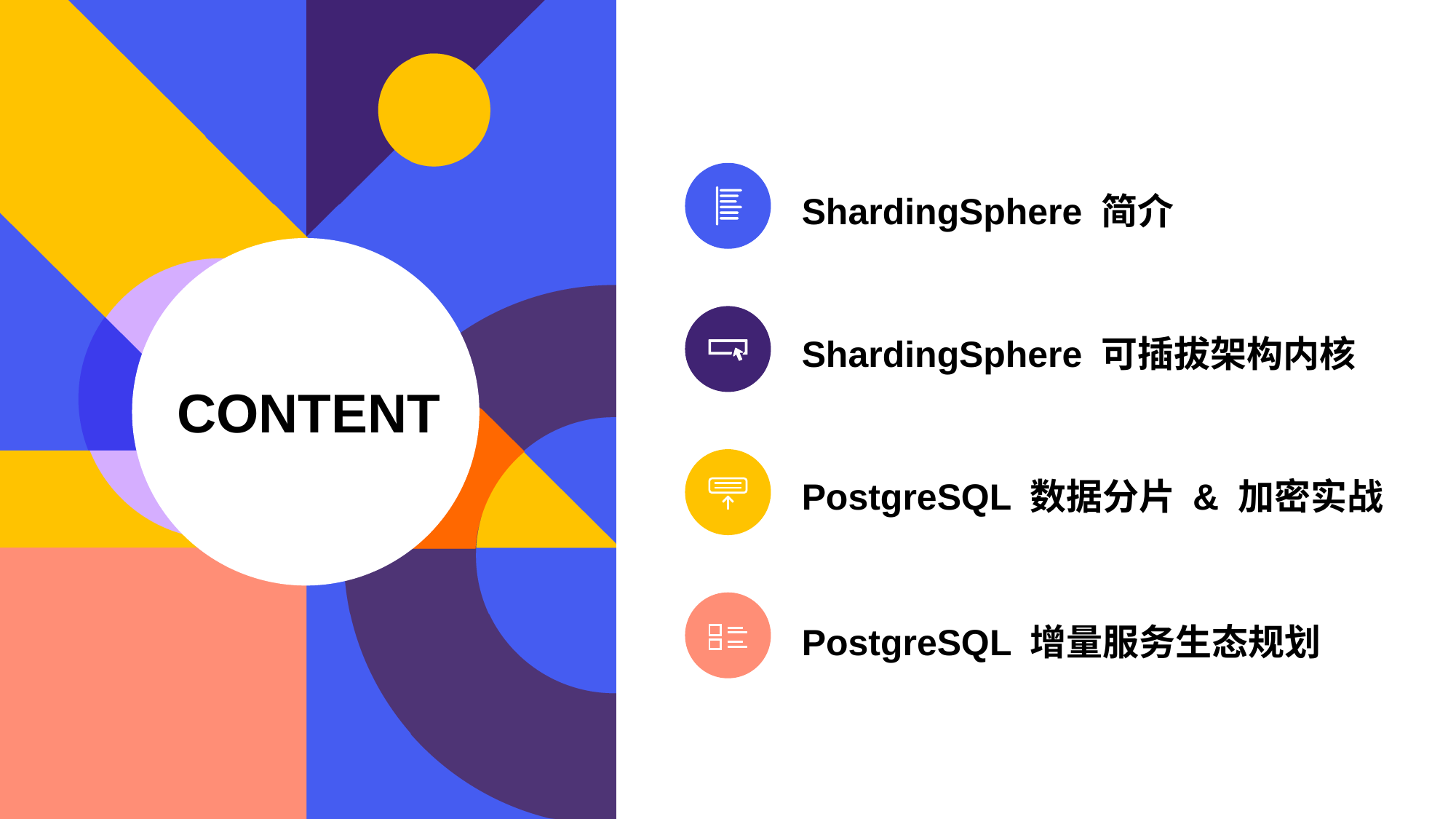

ShardingSphere 简介

ShardingSphere 可插拔架构内核

CONTENT

PostgreSQL 数据分片 & 加密实战

PostgreSQL 增量服务生态规划